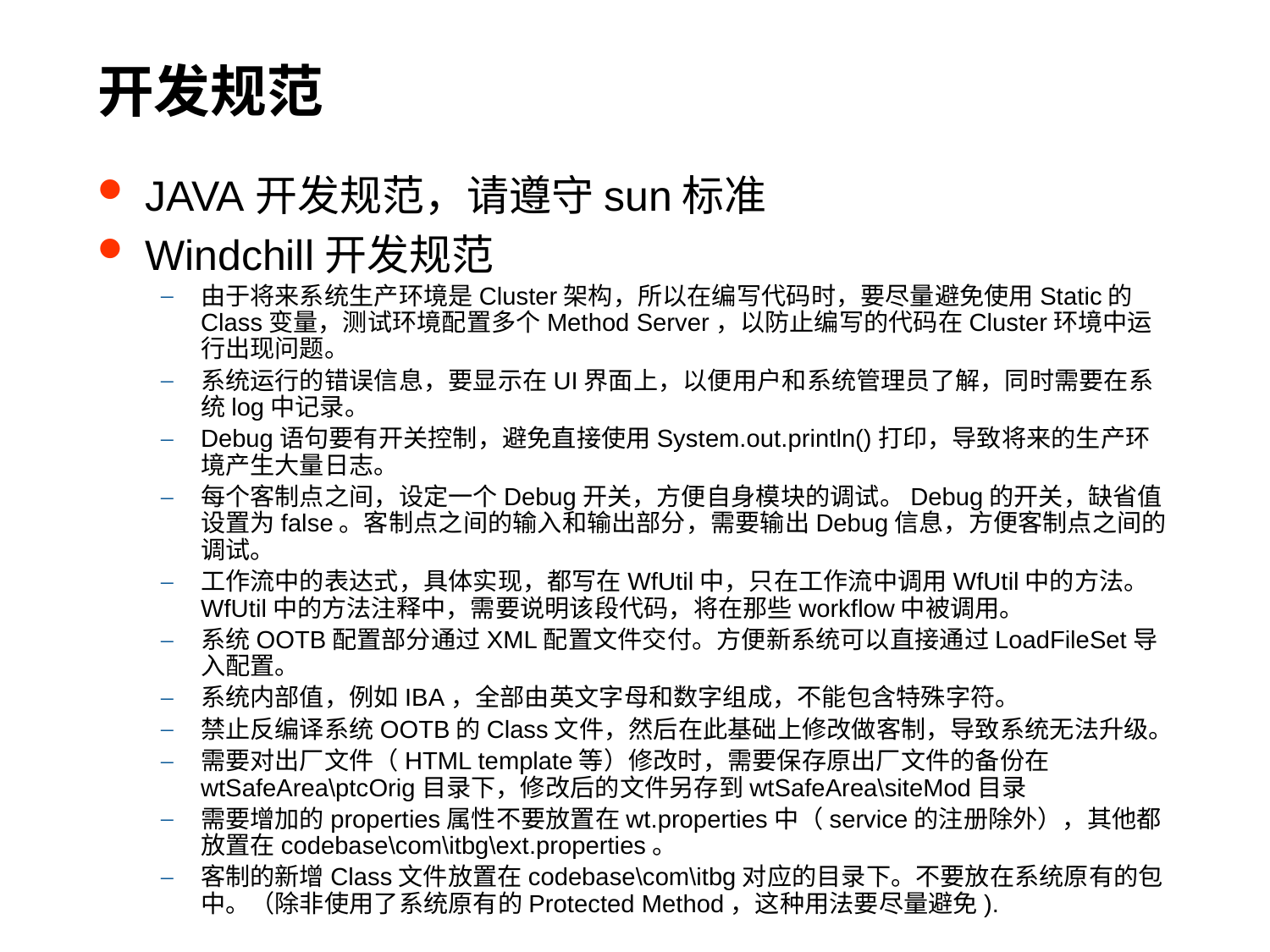

# 开发规范
JAVA开发规范，请遵守sun标准
Windchill开发规范
由于将来系统生产环境是Cluster架构，所以在编写代码时，要尽量避免使用Static的Class变量，测试环境配置多个Method Server，以防止编写的代码在Cluster环境中运行出现问题。
系统运行的错误信息，要显示在UI界面上，以便用户和系统管理员了解，同时需要在系统log中记录。
Debug语句要有开关控制，避免直接使用System.out.println()打印，导致将来的生产环境产生大量日志。
每个客制点之间，设定一个Debug开关，方便自身模块的调试。Debug的开关，缺省值设置为false。客制点之间的输入和输出部分，需要输出Debug信息，方便客制点之间的调试。
工作流中的表达式，具体实现，都写在WfUtil中，只在工作流中调用WfUtil中的方法。WfUtil中的方法注释中，需要说明该段代码，将在那些workflow中被调用。
系统OOTB配置部分通过XML配置文件交付。方便新系统可以直接通过LoadFileSet导入配置。
系统内部值，例如IBA，全部由英文字母和数字组成，不能包含特殊字符。
禁止反编译系统OOTB的Class文件，然后在此基础上修改做客制，导致系统无法升级。
需要对出厂文件（HTML template等）修改时，需要保存原出厂文件的备份在wtSafeArea\ptcOrig目录下，修改后的文件另存到wtSafeArea\siteMod目录
需要增加的properties属性不要放置在wt.properties中（service的注册除外），其他都放置在codebase\com\itbg\ext.properties。
客制的新增Class文件放置在codebase\com\itbg对应的目录下。不要放在系统原有的包中。（除非使用了系统原有的Protected Method，这种用法要尽量避免).